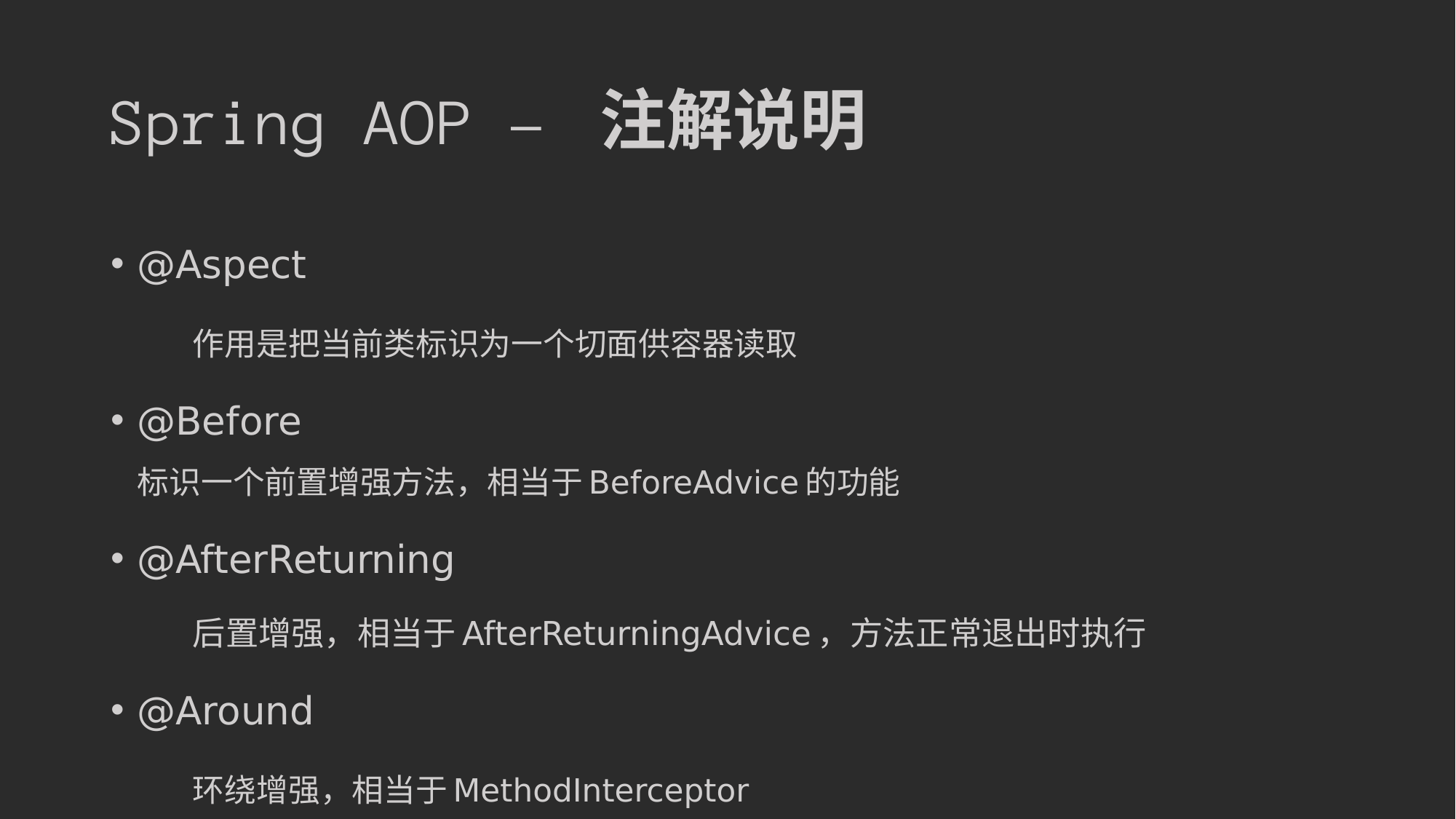

# Spring AOP – 注解说明
@Aspect
	作用是把当前类标识为一个切面供容器读取
@Before
	标识一个前置增强方法，相当于BeforeAdvice的功能
@AfterReturning
	后置增强，相当于AfterReturningAdvice，方法正常退出时执行
@Around
	环绕增强，相当于MethodInterceptor